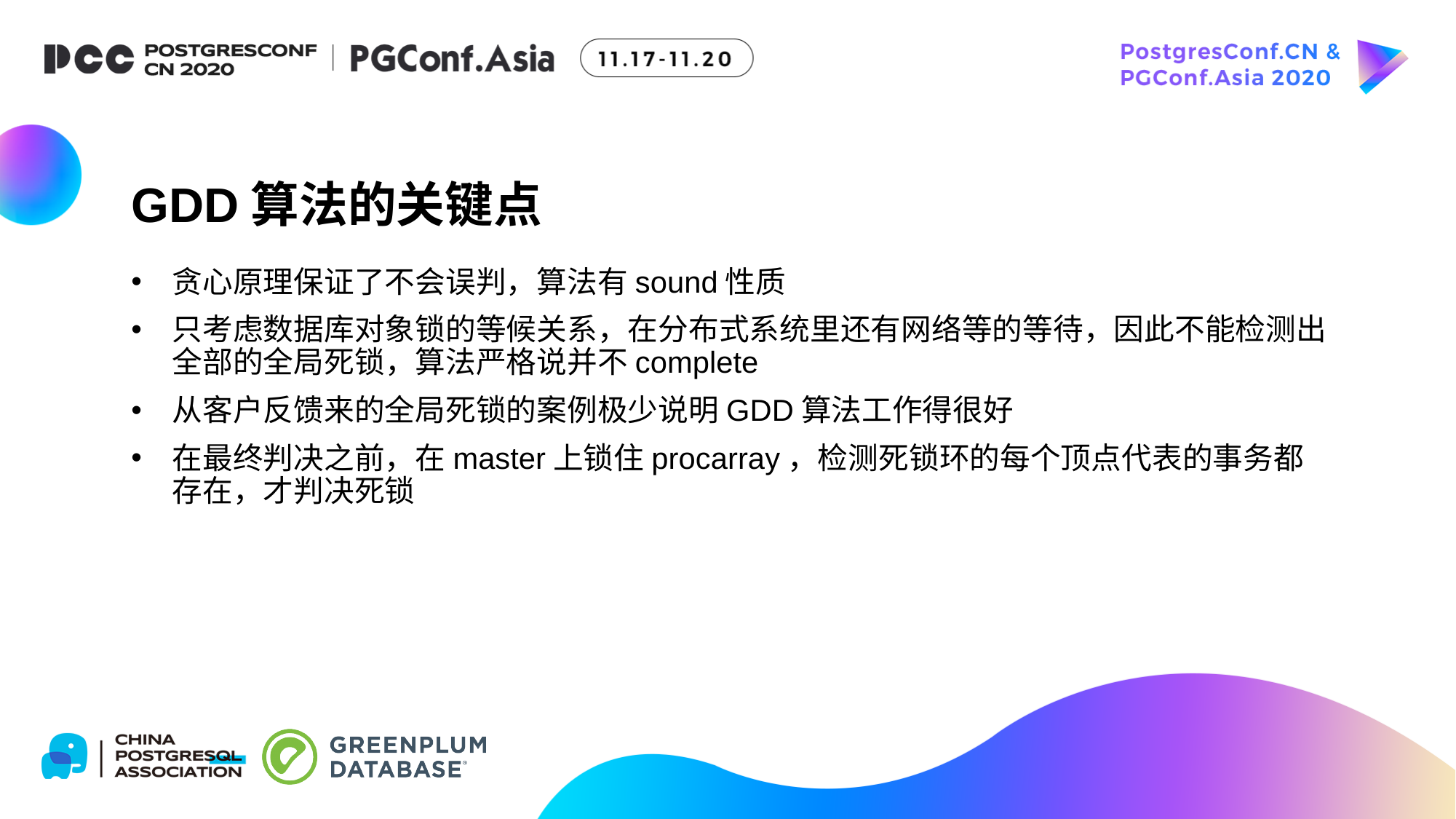

# GDD算法的关键点
贪心原理保证了不会误判，算法有sound性质
只考虑数据库对象锁的等候关系，在分布式系统里还有网络等的等待，因此不能检测出全部的全局死锁，算法严格说并不complete
从客户反馈来的全局死锁的案例极少说明GDD算法工作得很好
在最终判决之前，在master上锁住procarray，检测死锁环的每个顶点代表的事务都存在，才判决死锁